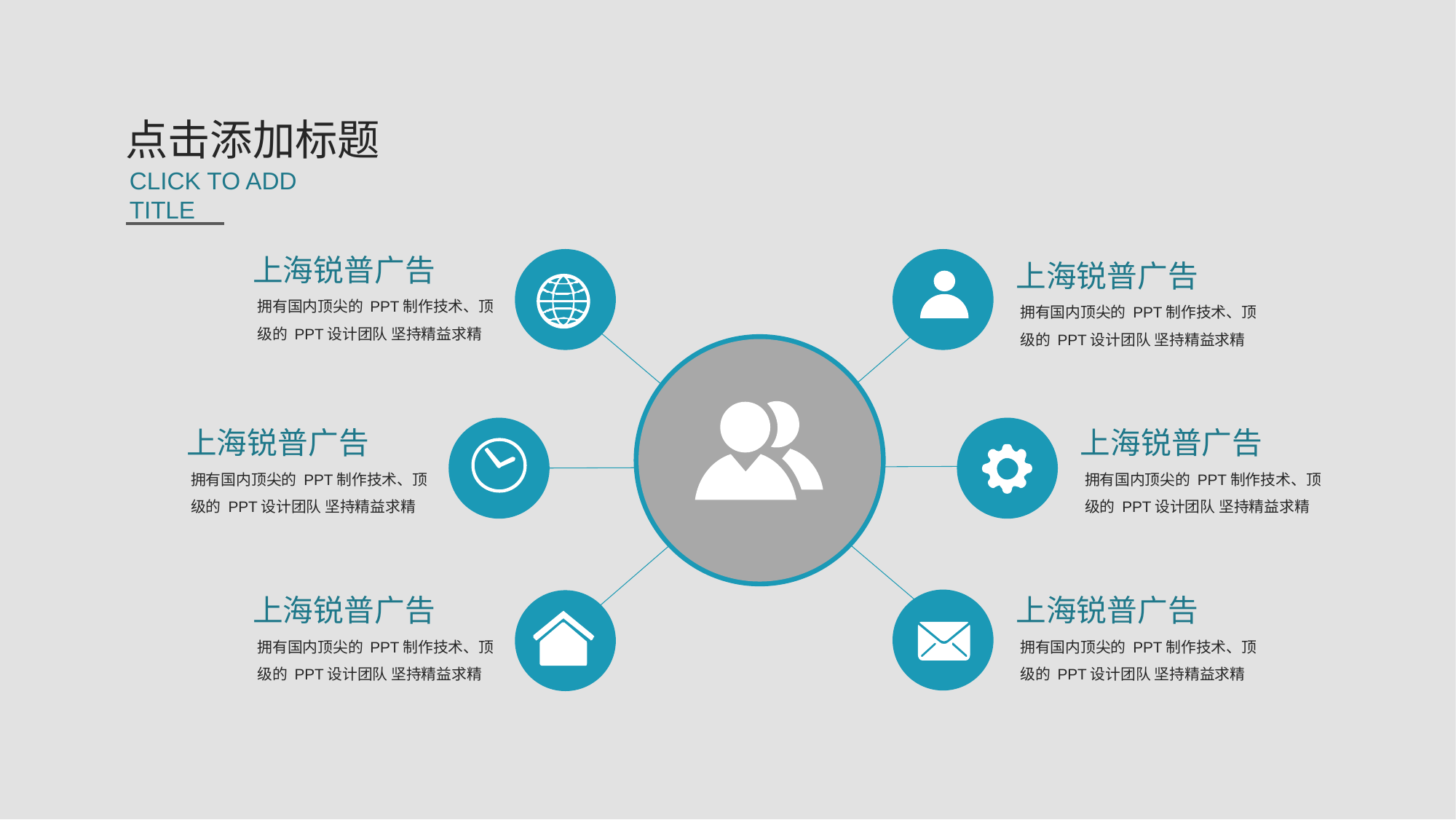

点击添加标题
CLICK TO ADD TITLE
上海锐普广告
拥有国内顶尖的 PPT制作技术、顶级的 PPT设计团队 坚持精益求精

上海锐普广告
拥有国内顶尖的 PPT制作技术、顶级的 PPT设计团队 坚持精益求精

上海锐普广告
拥有国内顶尖的 PPT制作技术、顶级的 PPT设计团队 坚持精益求精

上海锐普广告
拥有国内顶尖的 PPT制作技术、顶级的 PPT设计团队 坚持精益求精

上海锐普广告
拥有国内顶尖的 PPT制作技术、顶级的 PPT设计团队 坚持精益求精

上海锐普广告
拥有国内顶尖的 PPT制作技术、顶级的 PPT设计团队 坚持精益求精